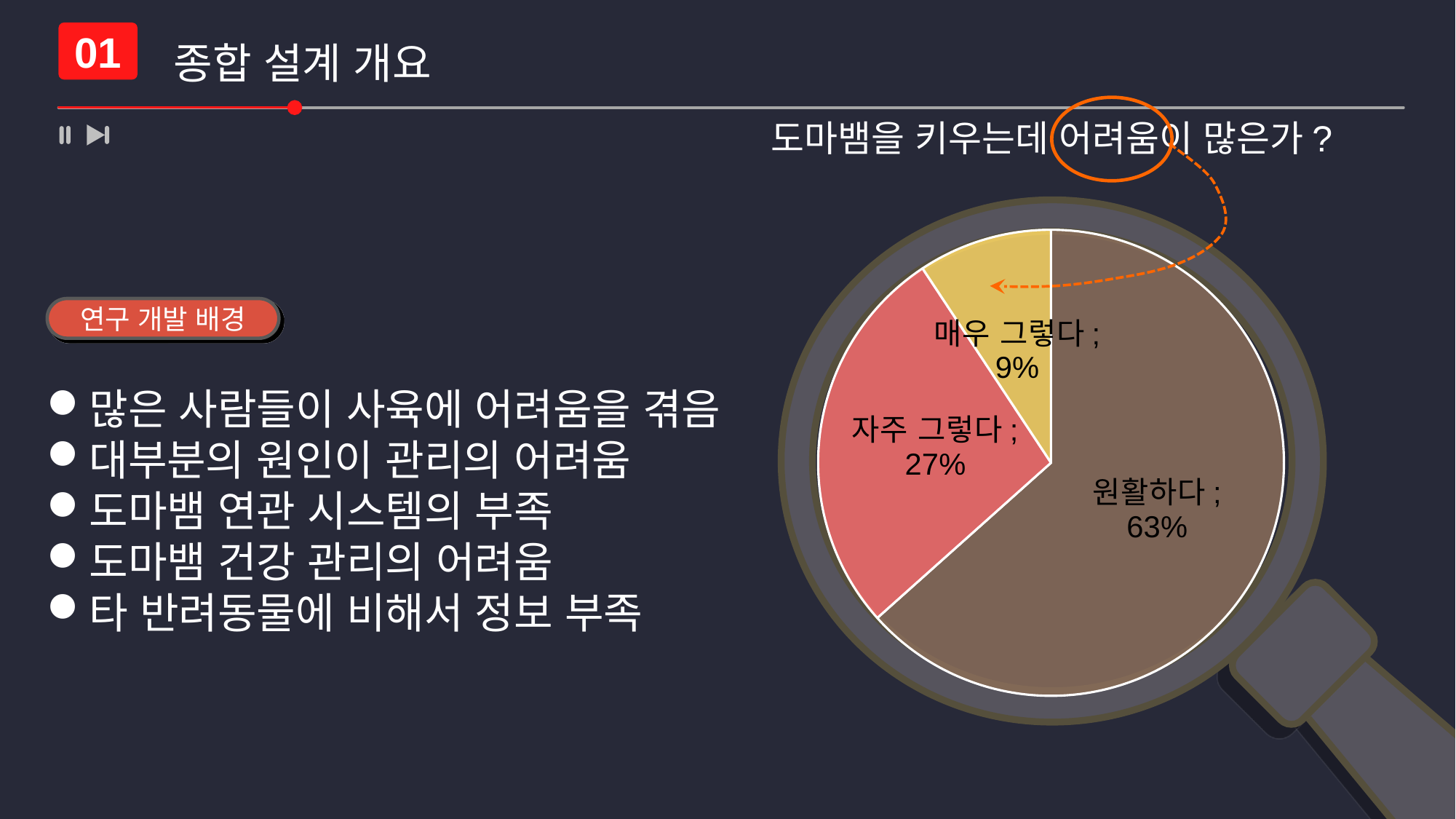

종합 설계 개요
01

도마뱀을 키우는데 어려움이 많은가?

### Chart

| Category | 판매 |
|---|---|
| 원활하다 | 0.634 |
| 자주 그렇다 | 0.273 |
| 매우 그렇다 | 0.093 |
연구 개발 배경
많은 사람들이 사육에 어려움을 겪음
대부분의 원인이 관리의 어려움
도마뱀 연관 시스템의 부족
도마뱀 건강 관리의 어려움
타 반려동물에 비해서 정보 부족